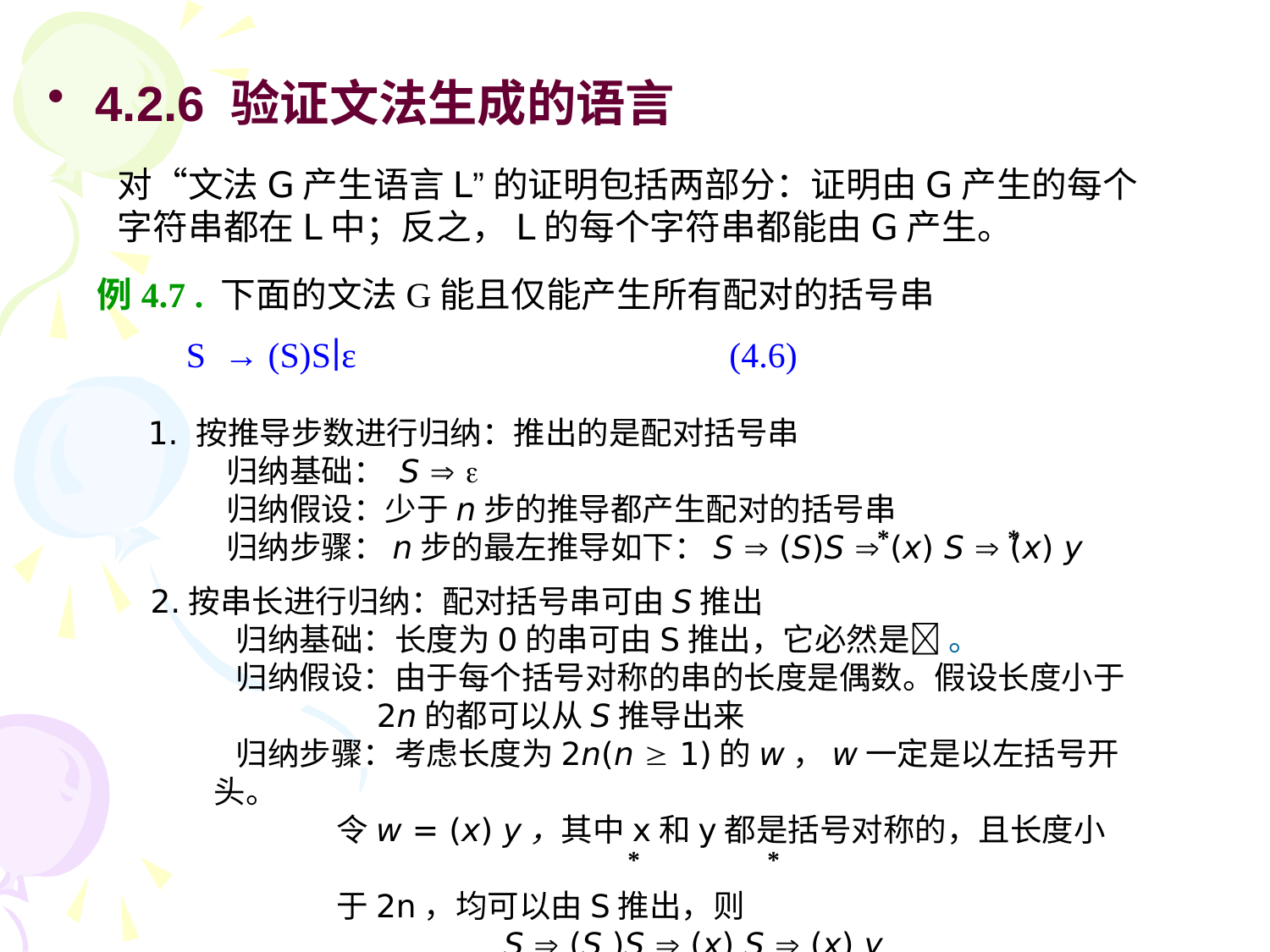

4.2.6 验证文法生成的语言
对“文法G产生语言L”的证明包括两部分：证明由G产生的每个字符串都在L中；反之，L的每个字符串都能由G产生。
例4.7 . 下面的文法G能且仅能产生所有配对的括号串
          S  → (S)S∣ε                                          (4.6)

     1. 按推导步数进行归纳：推出的是配对括号串
        归纳基础： S ⇒ ε
        归纳假设：少于n步的推导都产生配对的括号串
        归纳步骤：n步的最左推导如下：S ⇒ (S)S ⇒ (x) S ⇒ (x) y
*
*
2.按串长进行归纳：配对括号串可由S推出
  归纳基础：长度为0的串可由S推出，它必然是ε 。
  归纳假设：由于每个括号对称的串的长度是偶数。假设长度小于
                2n的都可以从S推导出来
  归纳步骤：考虑长度为2n(n ≥ 1)的w，w一定是以左括号开头。
                令w = (x) y，其中x和y都是括号对称的，且长度小
                于2n，均可以由S推出，则
	                S ⇒ (S )S ⇒ (x) S ⇒ (x) y
*
*
31